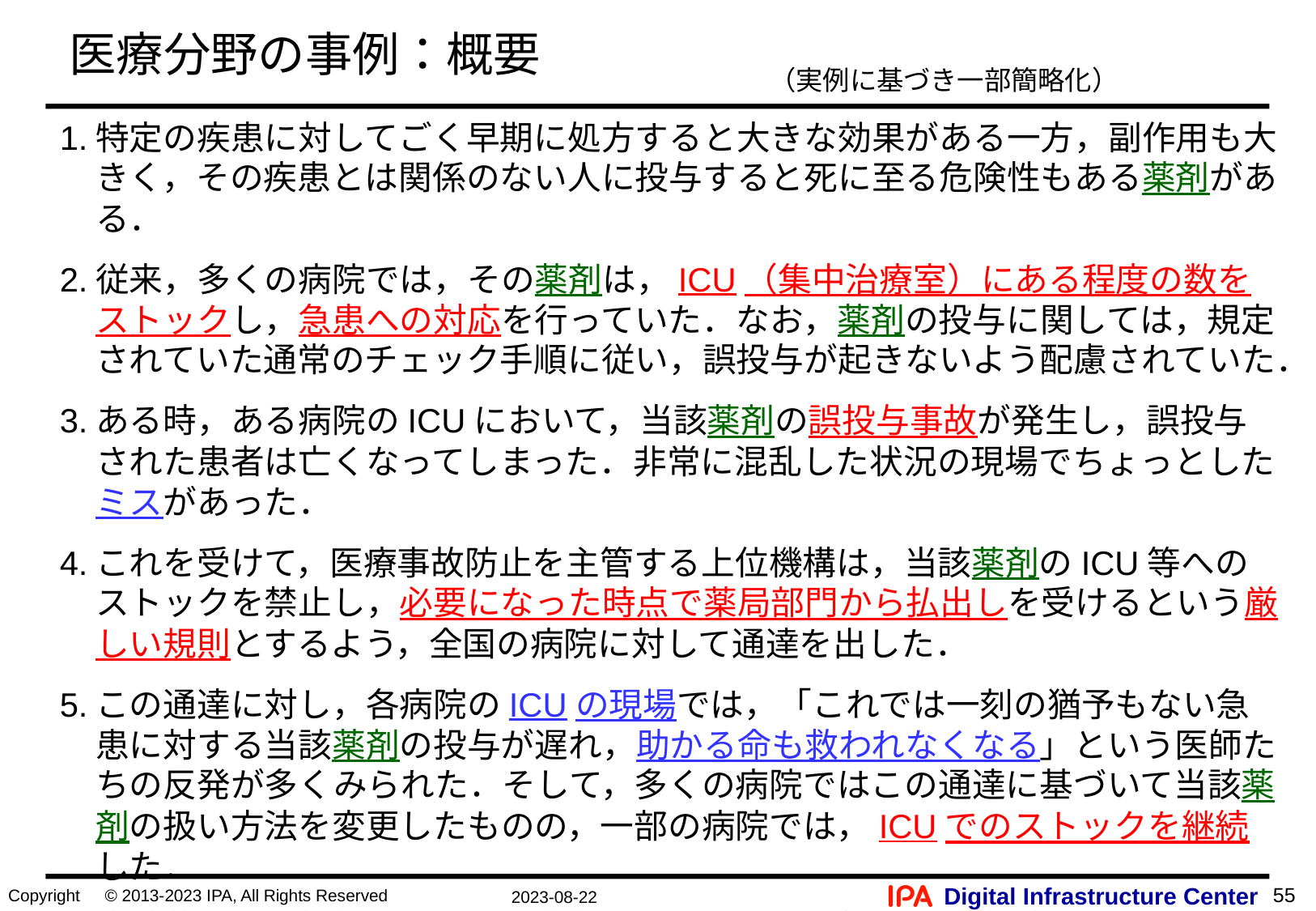

# 医療分野の事例：概要
（実例に基づき一部簡略化）
特定の疾患に対してごく早期に処方すると大きな効果がある一方，副作用も大きく，その疾患とは関係のない人に投与すると死に至る危険性もある薬剤がある．
従来，多くの病院では，その薬剤は，ICU（集中治療室）にある程度の数をストックし，急患への対応を行っていた．なお，薬剤の投与に関しては，規定されていた通常のチェック手順に従い，誤投与が起きないよう配慮されていた．
ある時，ある病院のICUにおいて，当該薬剤の誤投与事故が発生し，誤投与された患者は亡くなってしまった．非常に混乱した状況の現場でちょっとしたミスがあった．
これを受けて，医療事故防止を主管する上位機構は，当該薬剤のICU等へのストックを禁止し，必要になった時点で薬局部門から払出しを受けるという厳しい規則とするよう，全国の病院に対して通達を出した．
この通達に対し，各病院のICUの現場では，「これでは一刻の猶予もない急患に対する当該薬剤の投与が遅れ，助かる命も救われなくなる」という医師たちの反発が多くみられた．そして，多くの病院ではこの通達に基づいて当該薬剤の扱い方法を変更したものの，一部の病院では，ICUでのストックを継続した．
当該薬剤の誤投与による重大事故は，これまで，数例の報告があっただけであった．当該薬剤投与ケースの0.1%未満であり，救われた命ははるかに多かった．